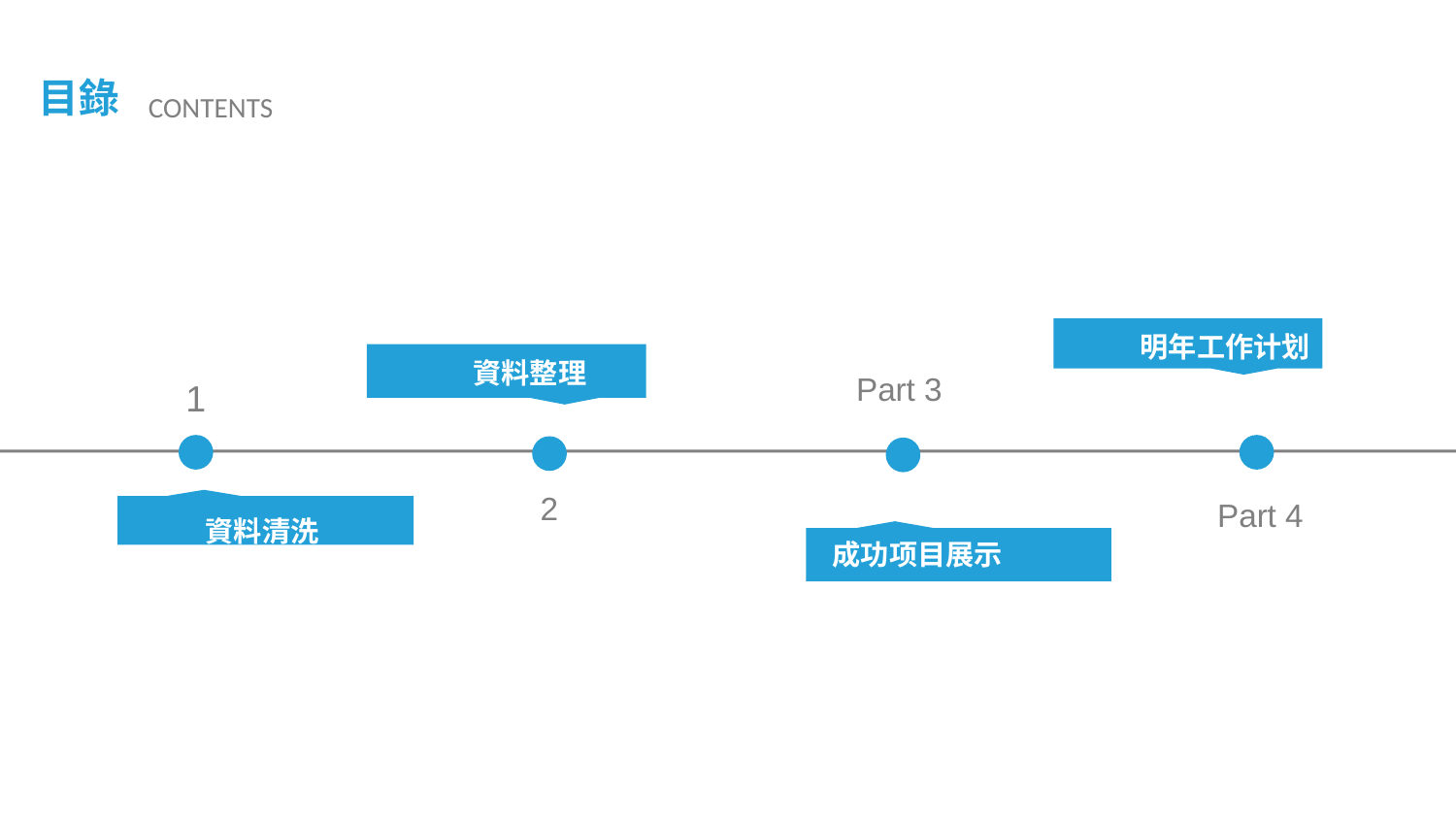

目錄
CONTENTS
明年工作计划

資料整理

Part 3
1

2
Part 4

資料清洗

成功项目展示